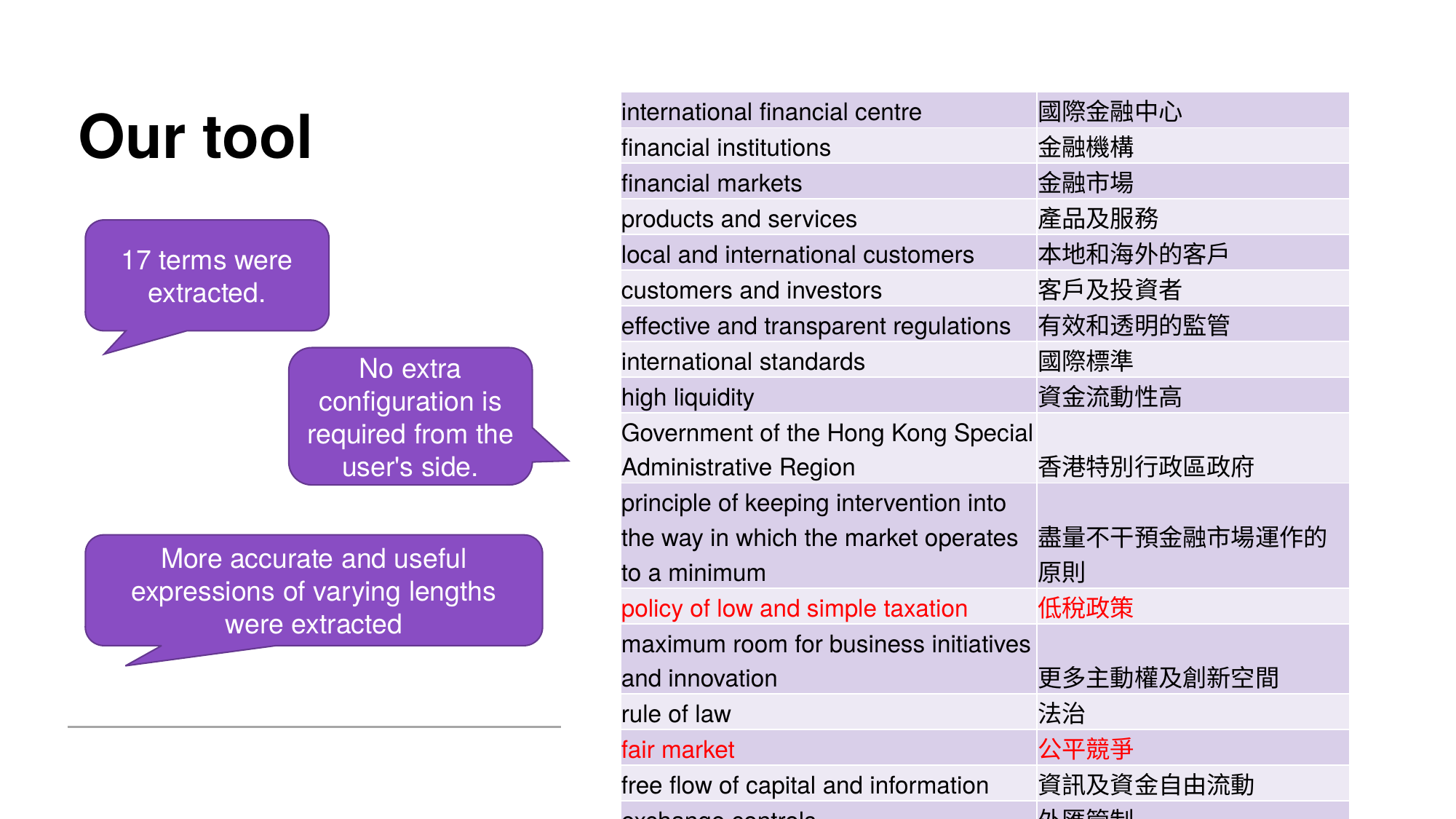

# Our tool
| international financial centre | 國際金融中心 |
| --- | --- |
| financial institutions | 金融機構 |
| financial markets | 金融市場 |
| products and services | 產品及服務 |
| local and international customers | 本地和海外的客戶 |
| customers and investors | 客戶及投資者 |
| effective and transparent regulations | 有效和透明的監管 |
| international standards | 國際標準 |
| high liquidity | 資金流動性高 |
| Government of the Hong Kong Special Administrative Region | 香港特別行政區政府 |
| principle of keeping intervention into the way in which the market operates to a minimum | 盡量不干預金融市場運作的原則 |
| policy of low and simple taxation | 低稅政策 |
| maximum room for business initiatives and innovation | 更多主動權及創新空間 |
| rule of law | 法治 |
| fair market | 公平競爭 |
| free flow of capital and information | 資訊及資金自由流動 |
| exchange controls | 外匯管制 |
17 terms were extracted.
No extra configuration is required from the user's side.
More accurate and useful expressions of varying lengths were extracted
Artificial Intelligence and Financial Translation (Sai-cheong Siu, September 2023)